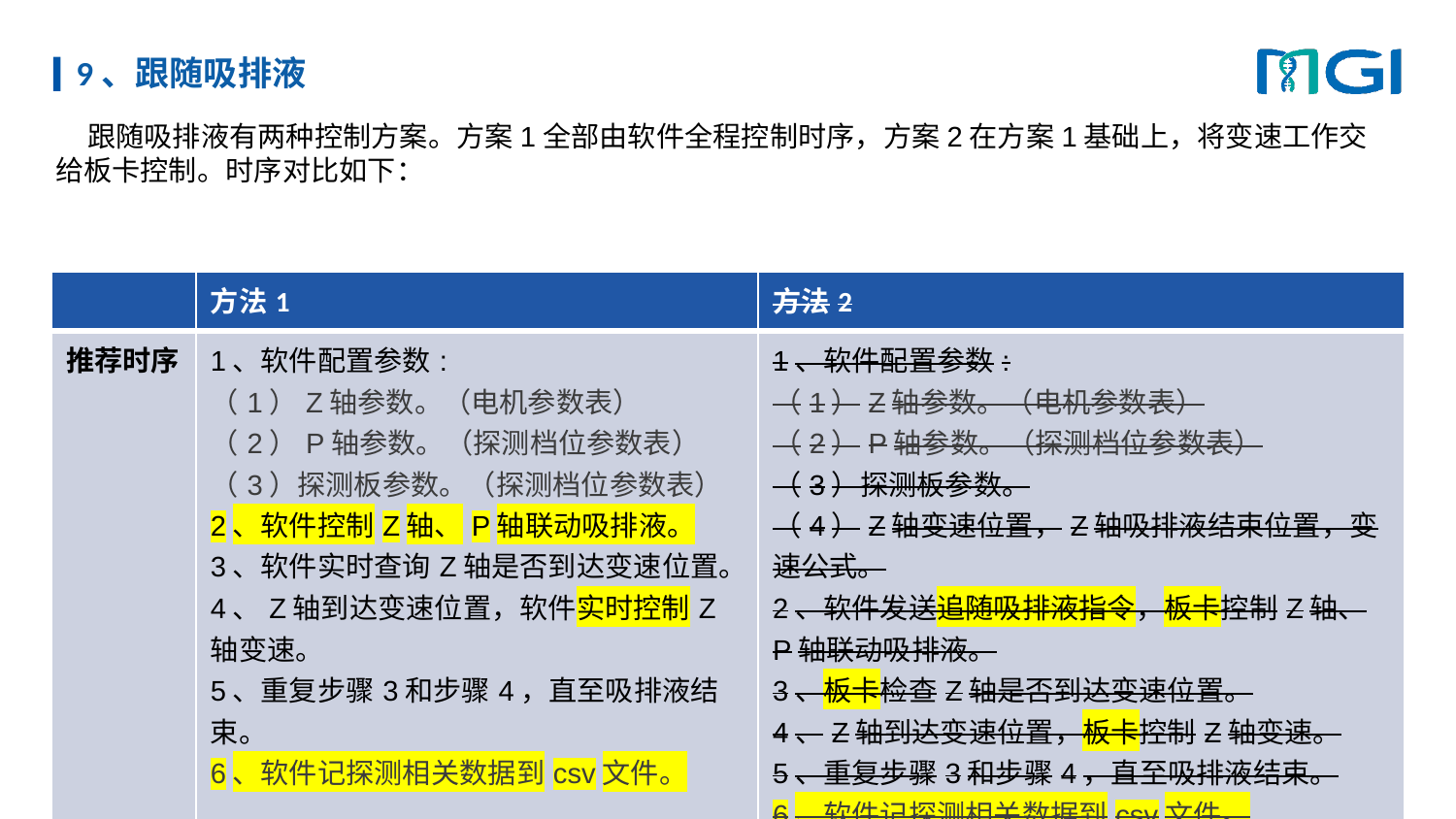

# 9、跟随吸排液
    跟随吸排液有两种控制方案。方案1全部由软件全程控制时序，方案2在方案1基础上，将变速工作交给板卡控制。时序对比如下：

|  | 方法1 | 方法2 |
| --- | --- | --- |
| 推荐时序 | 1、软件配置参数: （1）Z轴参数。（电机参数表） （2）P轴参数。（探测档位参数表） （3）探测板参数。（探测档位参数表） 2、软件控制Z轴、P轴联动吸排液。 3、软件实时查询Z轴是否到达变速位置。 4、Z轴到达变速位置，软件实时控制Z轴变速。 5、重复步骤3和步骤4，直至吸排液结束。 6、软件记探测相关数据到csv文件。 | 1、软件配置参数: （1）Z轴参数。（电机参数表） （2）P轴参数。（探测档位参数表） （3）探测板参数。 （4）Z轴变速位置，Z轴吸排液结束位置，变速公式。 2、软件发送追随吸排液指令，板卡控制Z轴、P轴联动吸排液。 3、板卡检查Z轴是否到达变速位置。 4、Z轴到达变速位置，板卡控制Z轴变速。 5、重复步骤3和步骤4，直至吸排液结束。 6、软件记探测相关数据到csv文件。 |